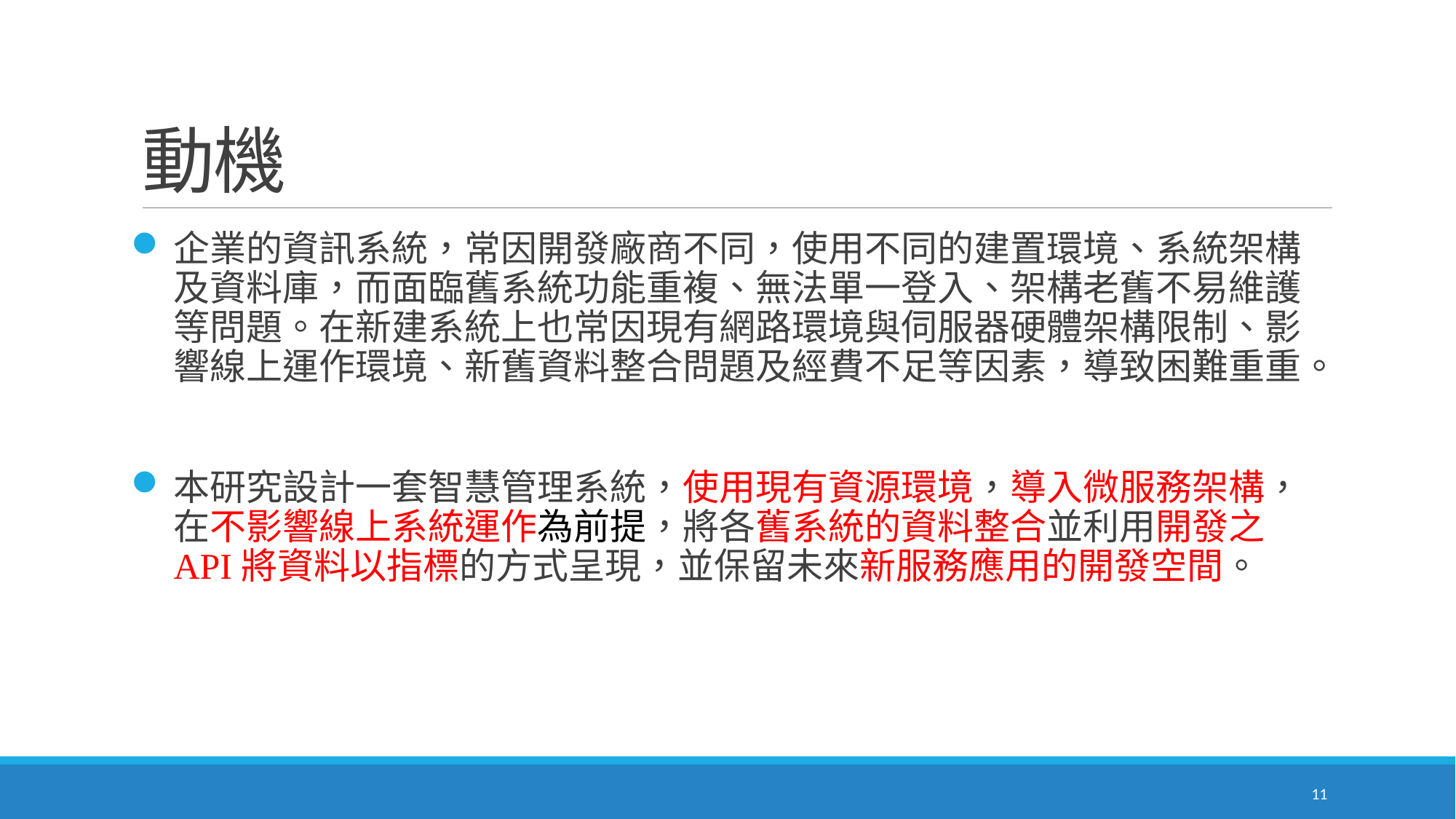

# 動機
企業的資訊系統，常因開發廠商不同，使用不同的建置環境、系統架構及資料庫，而面臨舊系統功能重複、無法單一登入、架構老舊不易維護等問題。在新建系統上也常因現有網路環境與伺服器硬體架構限制、影響線上運作環境、新舊資料整合問題及經費不足等因素，導致困難重重。

本研究設計一套智慧管理系統，使用現有資源環境，導入微服務架構，在不影響線上系統運作為前提，將各舊系統的資料整合並利用開發之API將資料以指標的方式呈現，並保留未來新服務應用的開發空間。
11